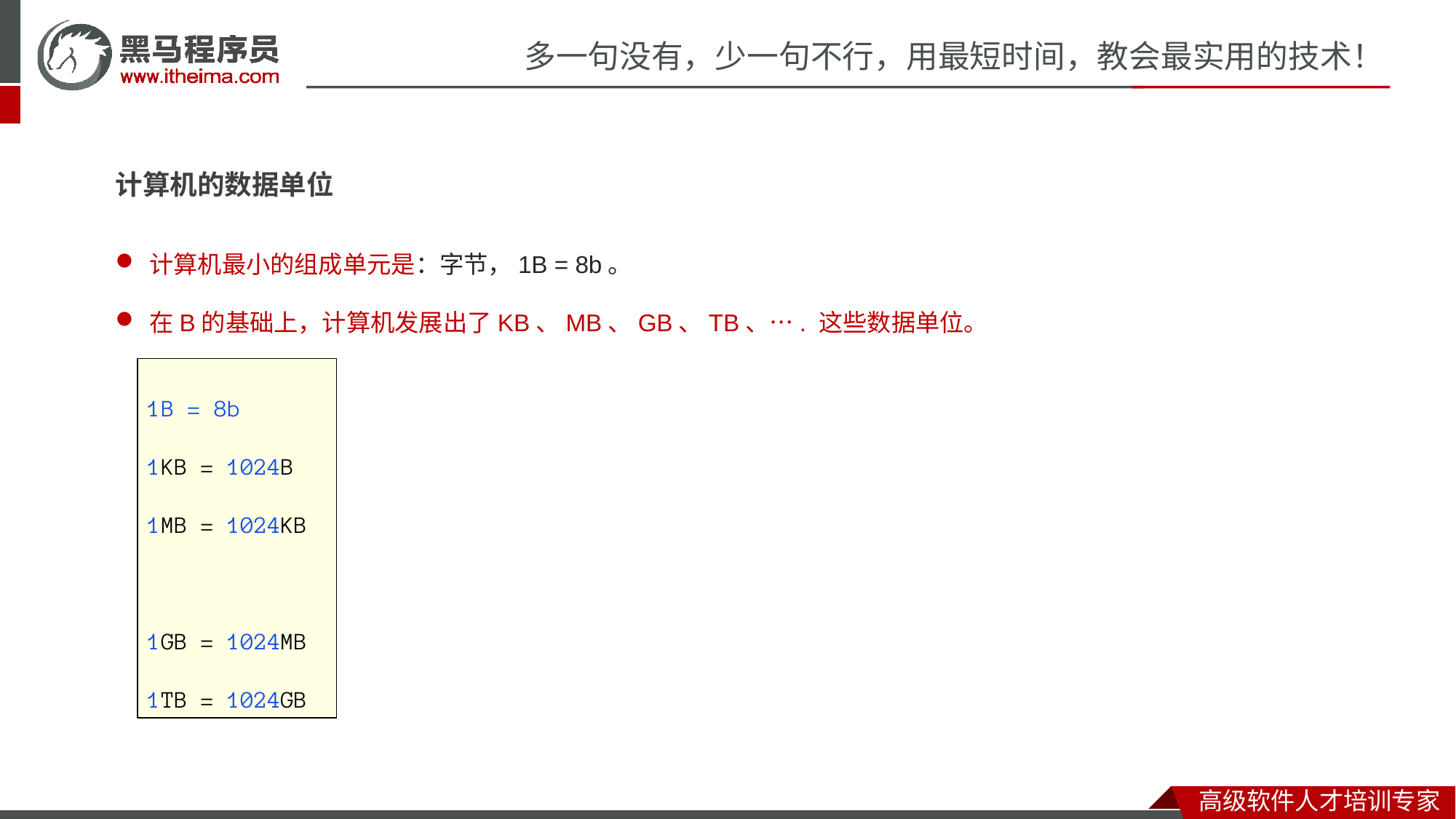

计算机的数据单位
计算机最小的组成单元是：字节，1B = 8b。
在B的基础上，计算机发展出了KB、MB、GB、TB、…. 这些数据单位。
1B = 8b
1KB = 1024B
1MB = 1024KB
1GB = 1024MB
1TB = 1024GB